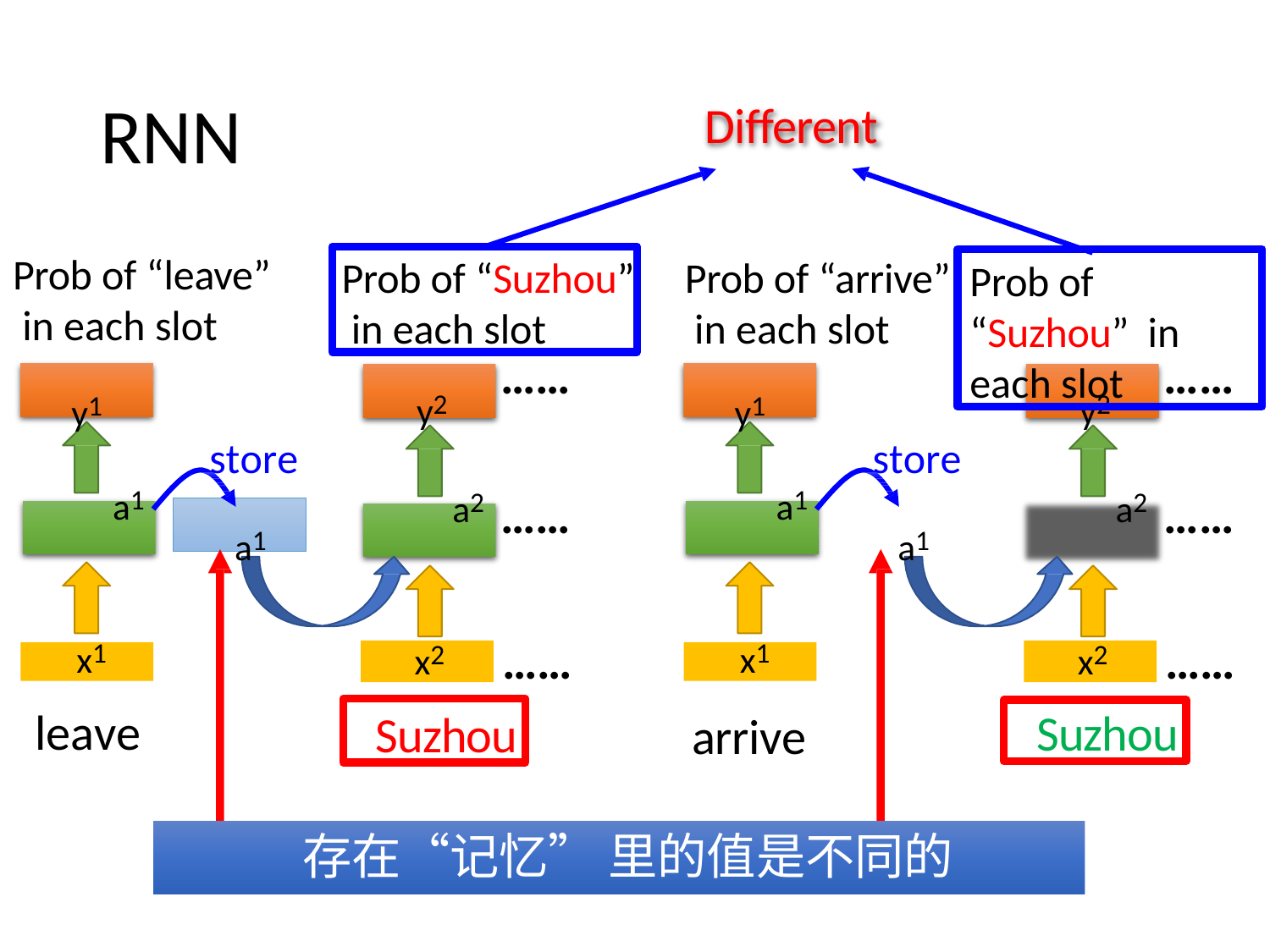

# RNN
Different

Prob of “leave”  in each slot
Prob of “Suzhou”  in each slot
Prob of “Suzhou”  in each slot
Prob of “arrive”  in each slot
……
……
y2
y2
y1
y1

store
store
a1
a1
a2
a2

……
……
a1
a1

……
……
x2
x2
x1
x1
Suzhou
leave
Suzhou
arrive

           存在“记忆” 里的值是不同的